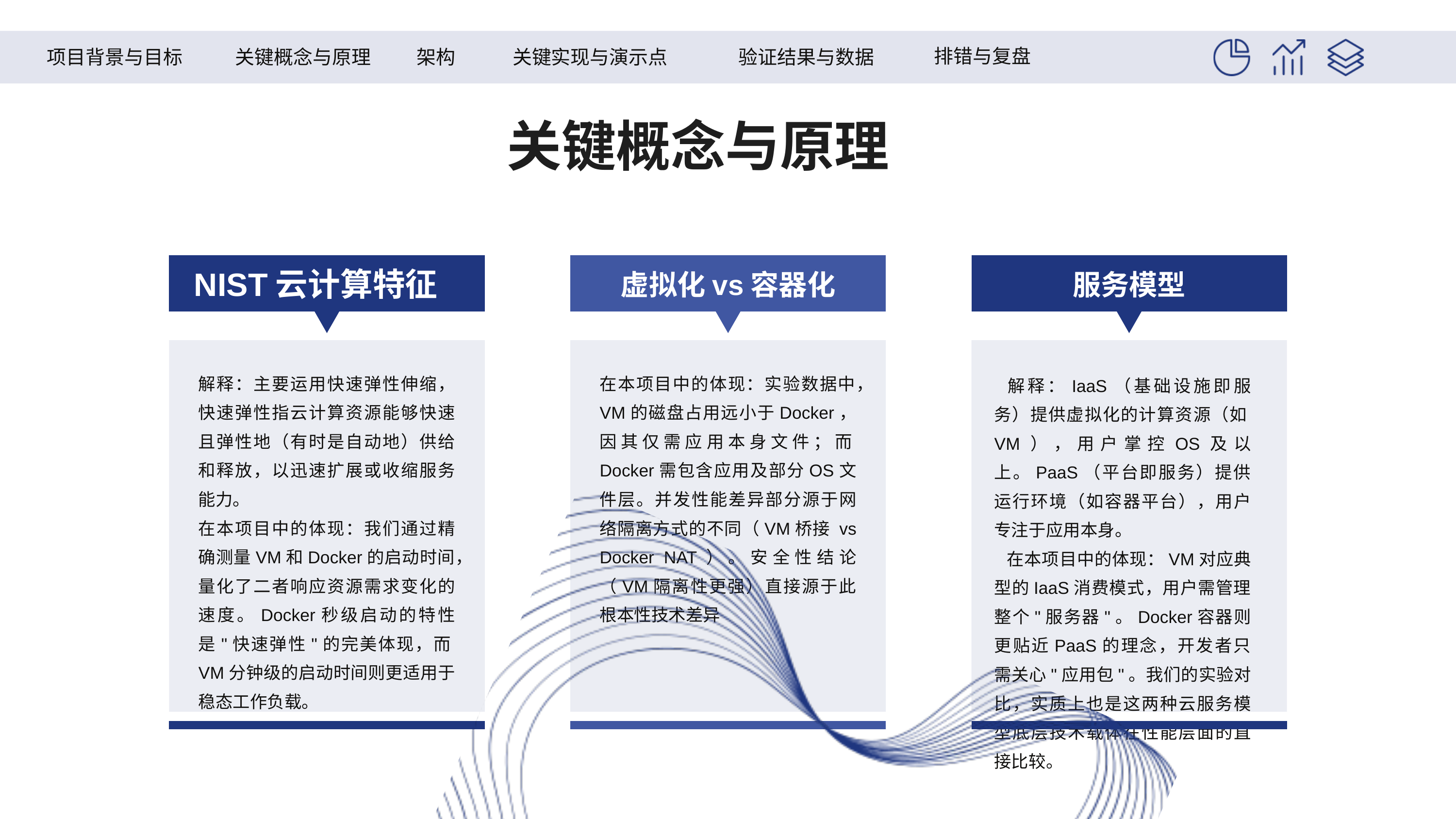

排错与复盘
项目背景与目标
关键概念与原理
关键实现与演示点
验证结果与数据
架构

关键概念与原理

虚拟化vs容器化
服务模型
NIST云计算特征

解释：主要运用快速弹性伸缩，快速弹性指云计算资源能够快速且弹性地（有时是自动地）供给和释放，以迅速扩展或收缩服务能力。
在本项目中的体现：我们通过精确测量VM和Docker的启动时间，量化了二者响应资源需求变化的速度。Docker秒级启动的特性是"快速弹性"的完美体现，而VM分钟级的启动时间则更适用于稳态工作负载。
在本项目中的体现：实验数据中，VM的磁盘占用远小于Docker，因其仅需应用本身文件；而Docker需包含应用及部分OS文件层。并发性能差异部分源于网络隔离方式的不同（VM桥接 vs Docker NAT）。安全性结论（VM隔离性更强）直接源于此根本性技术差异
 解释：IaaS（基础设施即服务）提供虚拟化的计算资源（如VM），用户掌控OS及以上。PaaS（平台即服务）提供运行环境（如容器平台），用户专注于应用本身。
  在本项目中的体现：VM对应典型的IaaS消费模式，用户需管理整个"服务器"。Docker容器则更贴近PaaS的理念，开发者只需关心"应用包"。我们的实验对比，实质上也是这两种云服务模型底层技术载体在性能层面的直接比较。